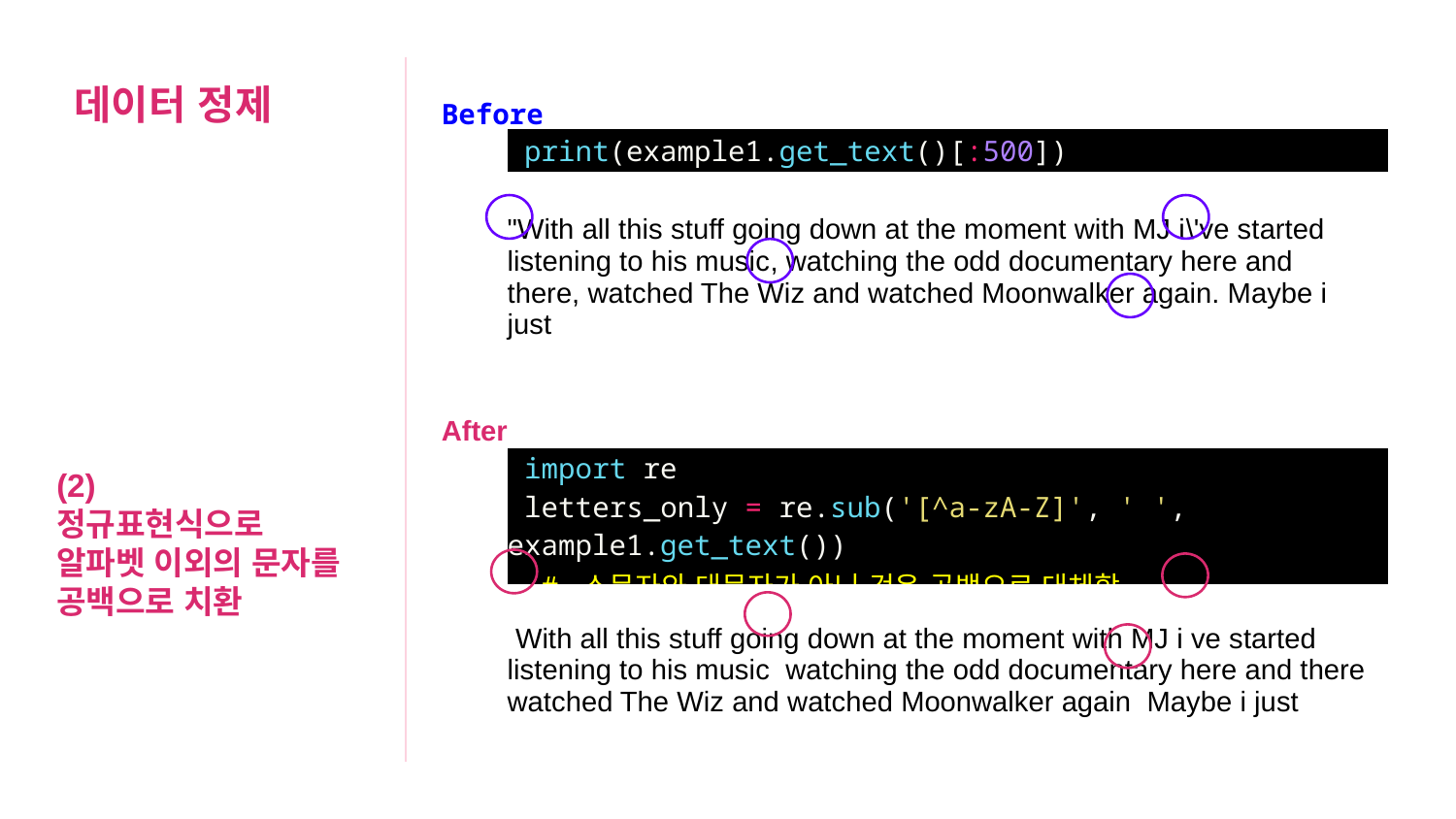

데이터 정제
| Before |  |
| --- | --- |
|  | print(example1.get\_text()[:500]) |
|  | "With all this stuff going down at the moment with MJ i\'ve started listening to his music, watching the odd documentary here and there, watched The Wiz and watched Moonwalker again. Maybe i just |
| After |  |
|  | import re letters\_only = re.sub('[^a-zA-Z]', ' ', example1.get\_text()) # 소문자와 대문자가 아닌 것은 공백으로 대체함. |
|  | With all this stuff going down at the moment with MJ i ve started listening to his music watching the odd documentary here and there watched The Wiz and watched Moonwalker again Maybe i just |

(2)
정규표현식으로
알파벳 이외의 문자를 공백으로 치환